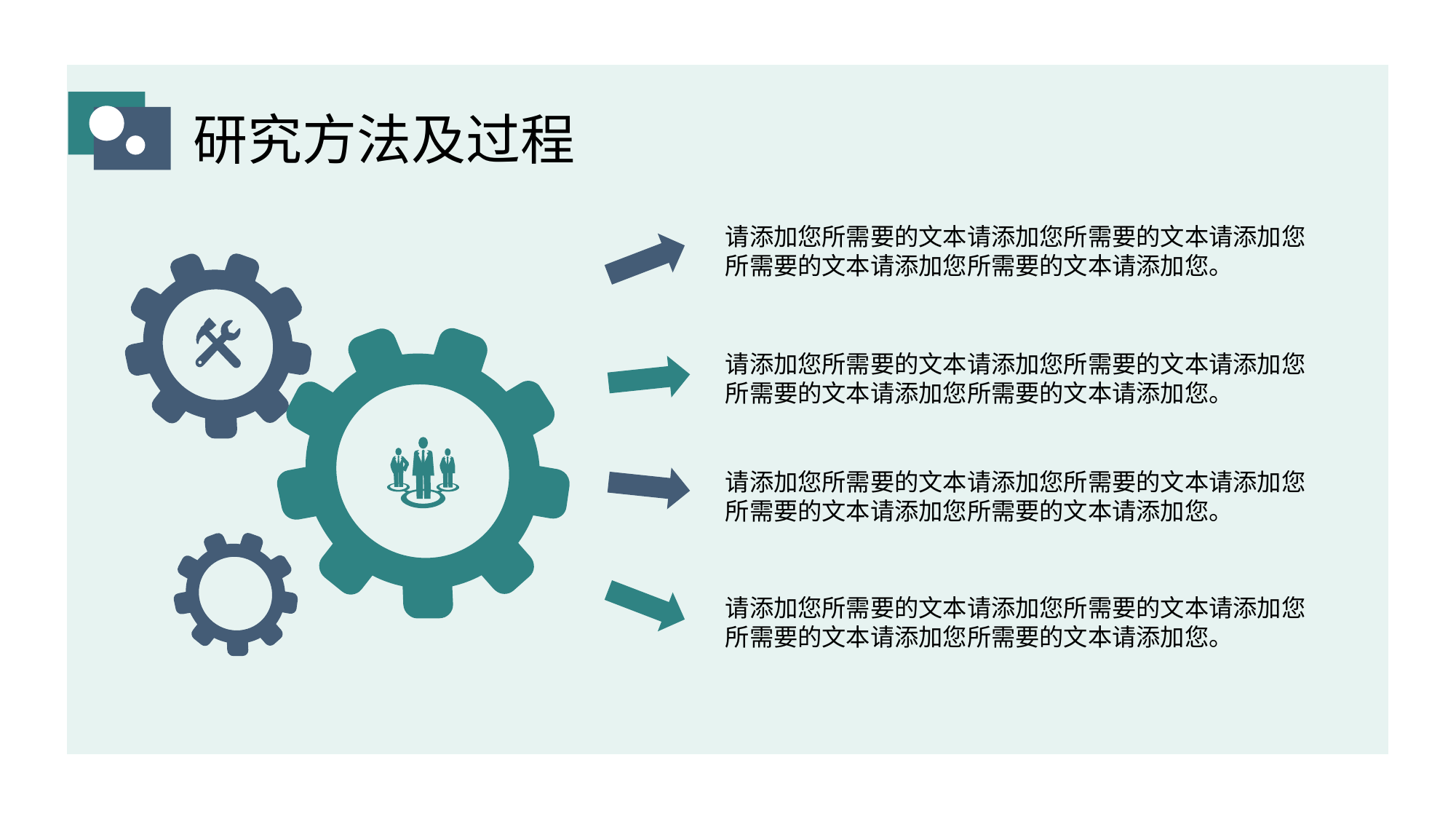

研究方法及过程
请添加您所需要的文本请添加您所需要的文本请添加您所需要的文本请添加您所需要的文本请添加您。

请添加您所需要的文本请添加您所需要的文本请添加您所需要的文本请添加您所需要的文本请添加您。

请添加您所需要的文本请添加您所需要的文本请添加您所需要的文本请添加您所需要的文本请添加您。

请添加您所需要的文本请添加您所需要的文本请添加您所需要的文本请添加您所需要的文本请添加您。